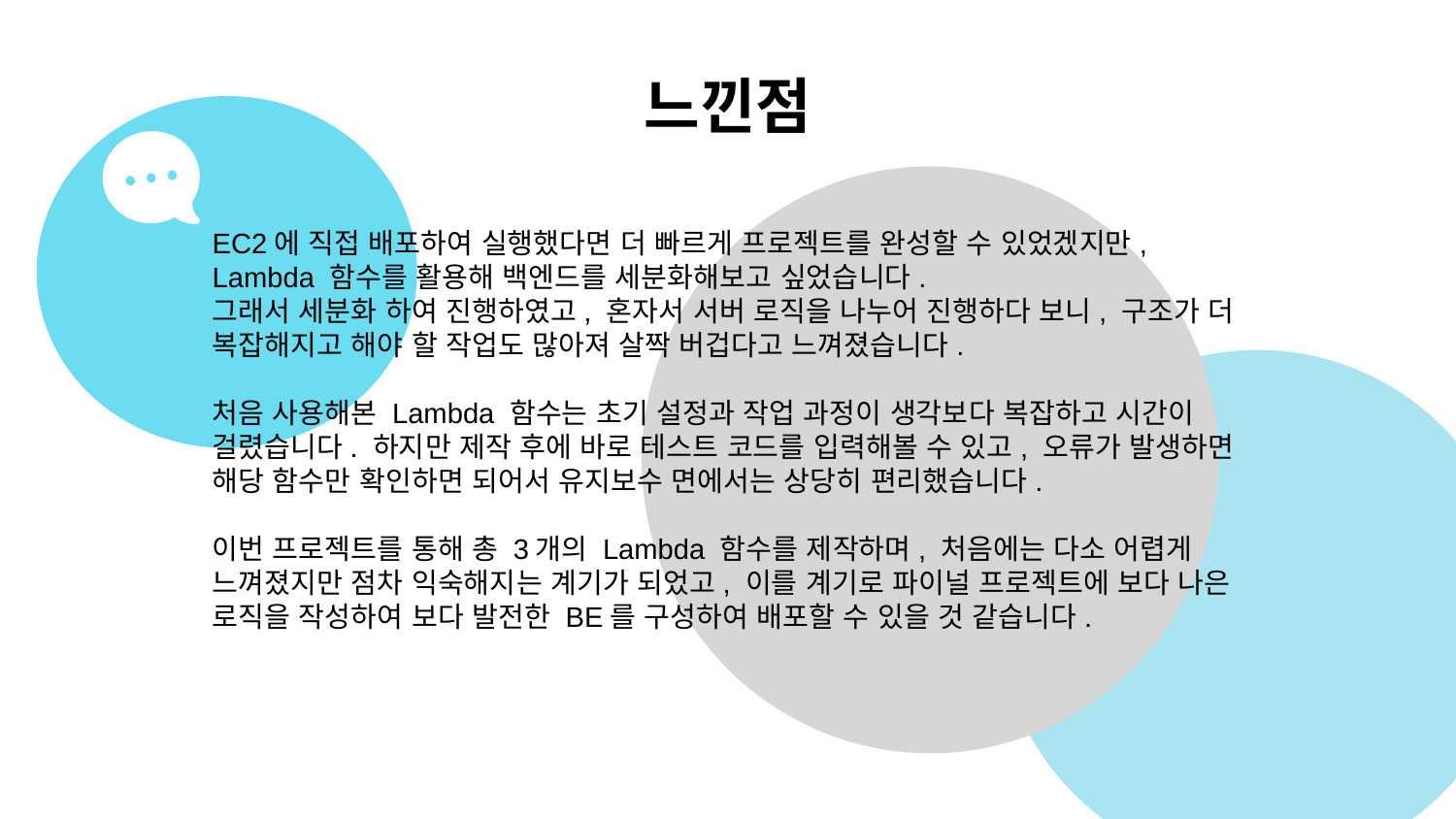

# 느낀점

EC2에 직접 배포하여 실행했다면 더 빠르게 프로젝트를 완성할 수 있었겠지만, Lambda 함수를 활용해 백엔드를 세분화해보고 싶었습니다.
그래서 세분화 하여 진행하였고, 혼자서 서버 로직을 나누어 진행하다 보니, 구조가 더 복잡해지고 해야 할 작업도 많아져 살짝 버겁다고 느껴졌습니다.

처음 사용해본 Lambda 함수는 초기 설정과 작업 과정이 생각보다 복잡하고 시간이 걸렸습니다. 하지만 제작 후에 바로 테스트 코드를 입력해볼 수 있고, 오류가 발생하면 해당 함수만 확인하면 되어서 유지보수 면에서는 상당히 편리했습니다.

이번 프로젝트를 통해 총 3개의 Lambda 함수를 제작하며, 처음에는 다소 어렵게 느껴졌지만 점차 익숙해지는 계기가 되었고, 이를 계기로 파이널 프로젝트에 보다 나은 로직을 작성하여 보다 발전한 BE를 구성하여 배포할 수 있을 것 같습니다.